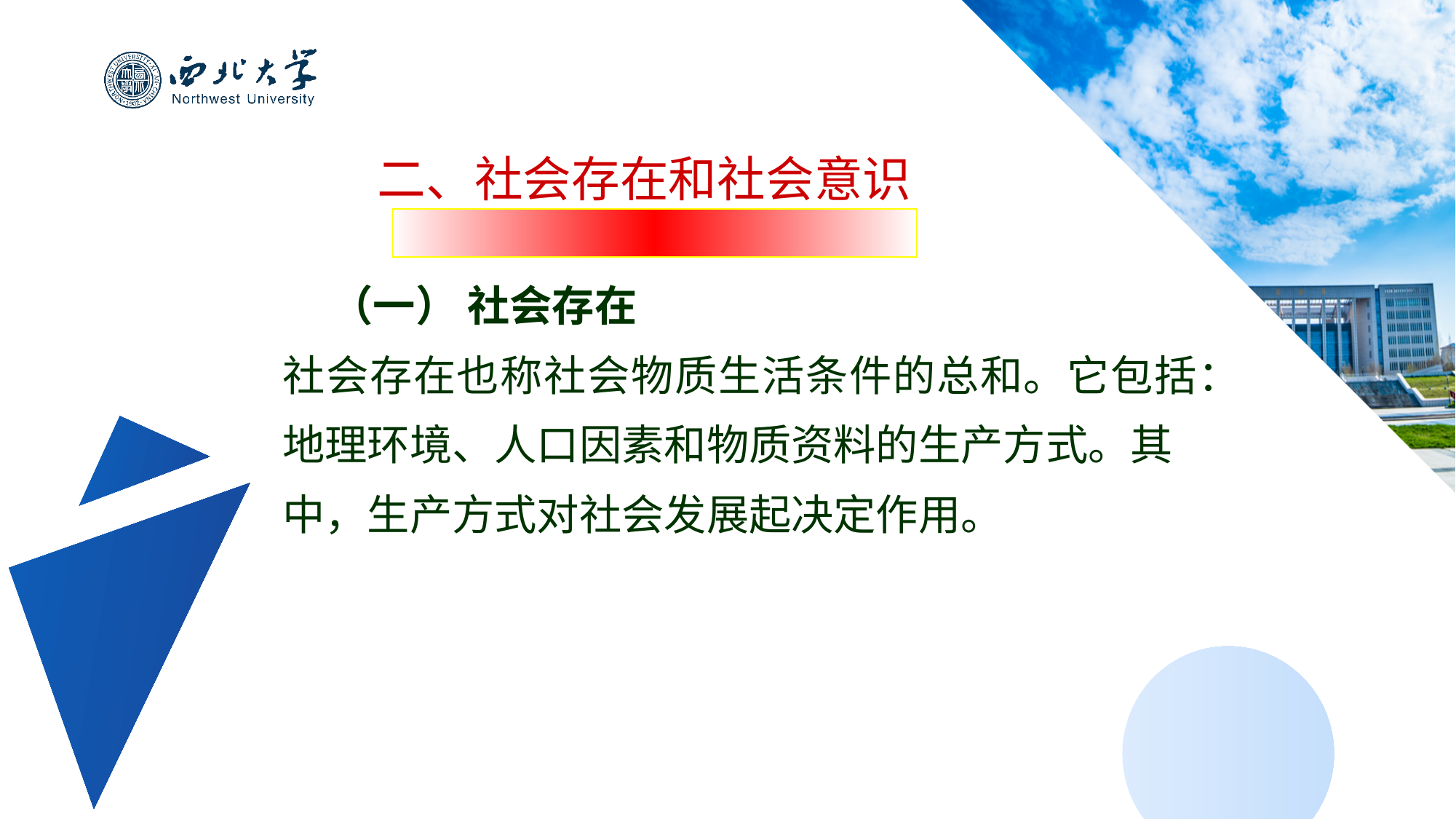

二、社会存在和社会意识

    （一） 社会存在
社会存在也称社会物质生活条件的总和。它包括：
地理环境、人口因素和物质资料的生产方式。其
中，生产方式对社会发展起决定作用。